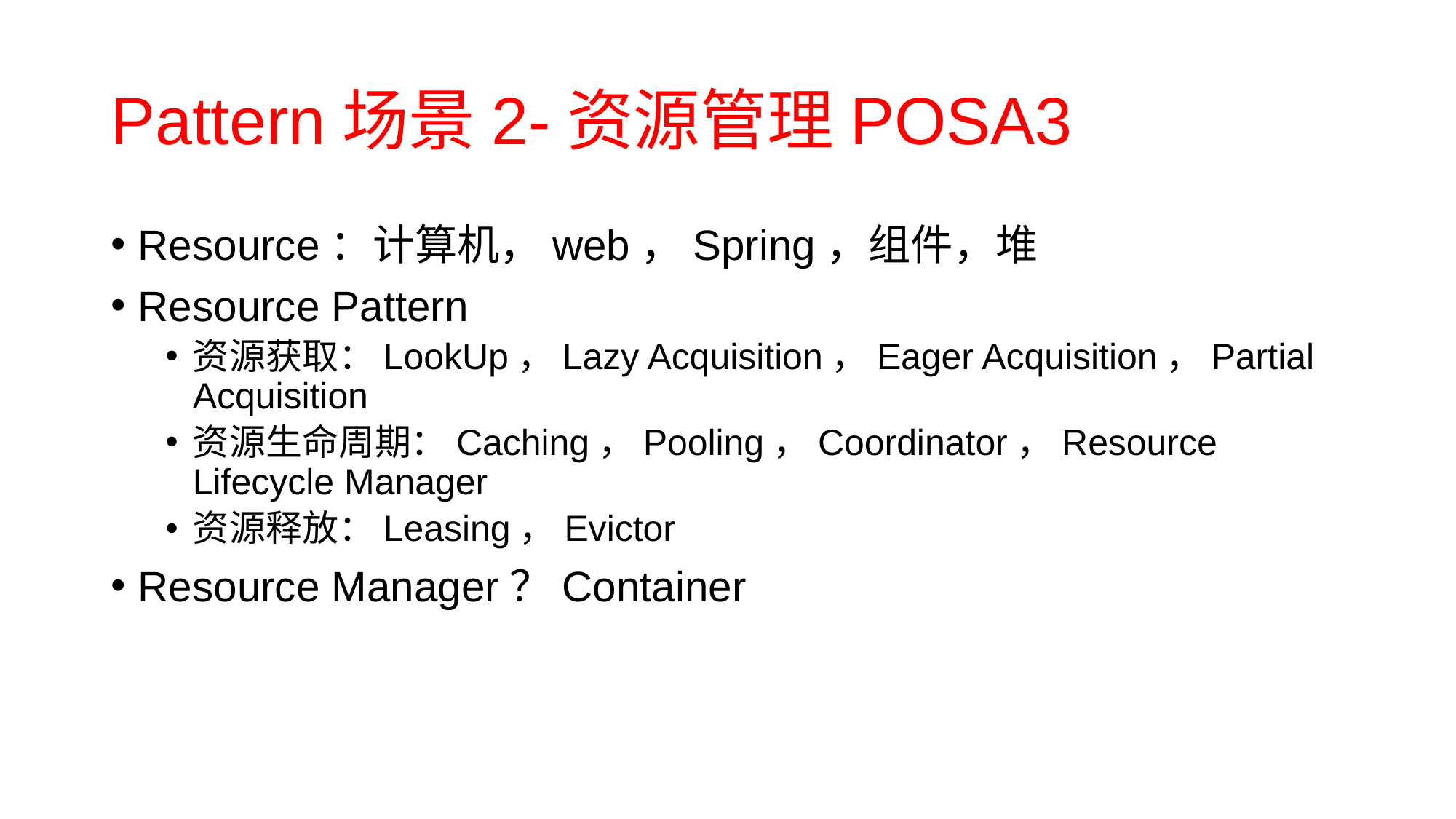

# Pattern场景2-资源管理POSA3
Resource：计算机，web，Spring，组件，堆
Resource Pattern
资源获取：LookUp，Lazy Acquisition，Eager Acquisition，Partial Acquisition
资源生命周期：Caching，Pooling，Coordinator，Resource Lifecycle Manager
资源释放：Leasing，Evictor
Resource Manager？Container